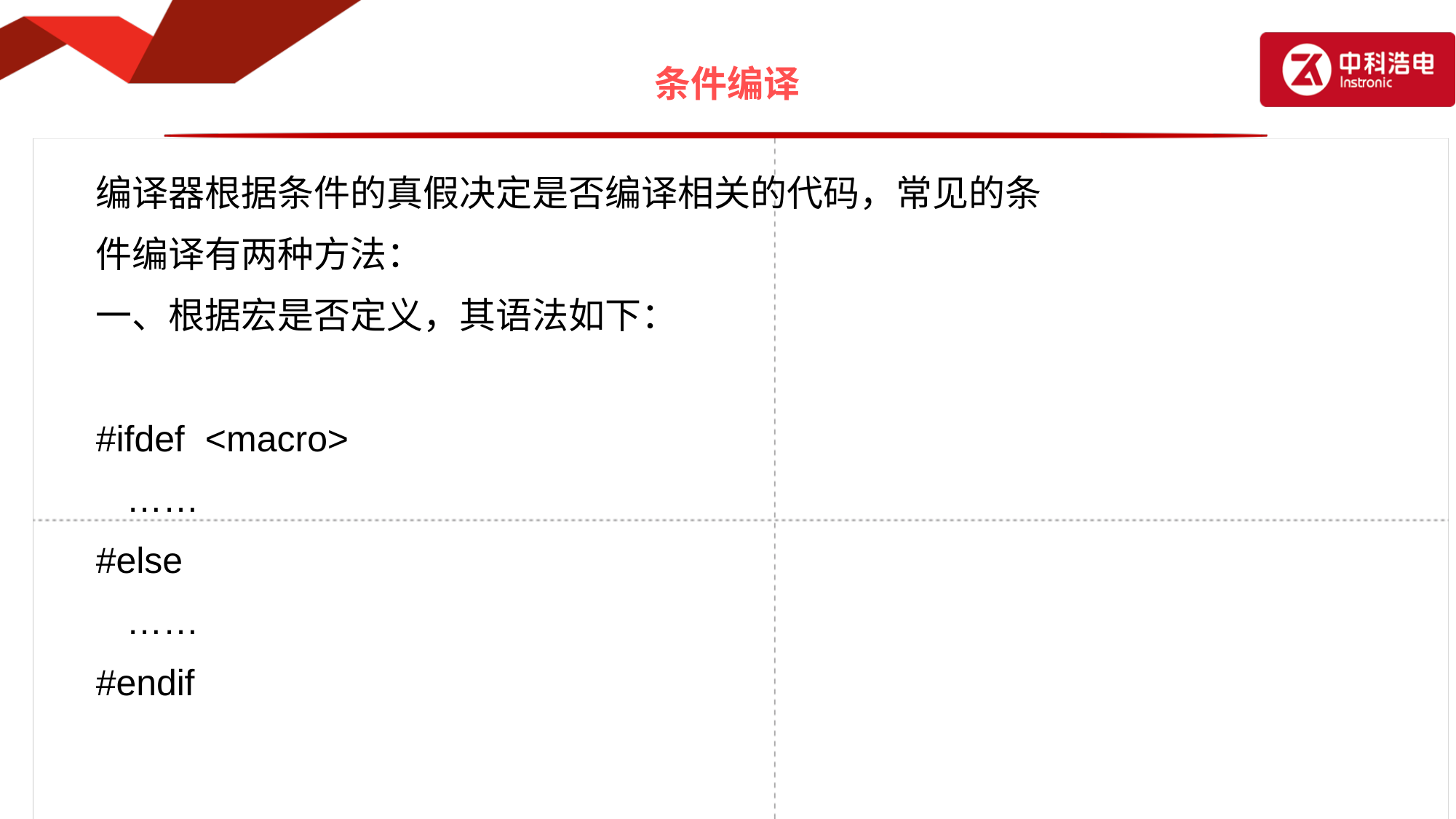

# 条件编译
编译器根据条件的真假决定是否编译相关的代码，常见的条
件编译有两种方法：
一、根据宏是否定义，其语法如下：

#ifdef  <macro>
   ……
#else
   ……
#endif